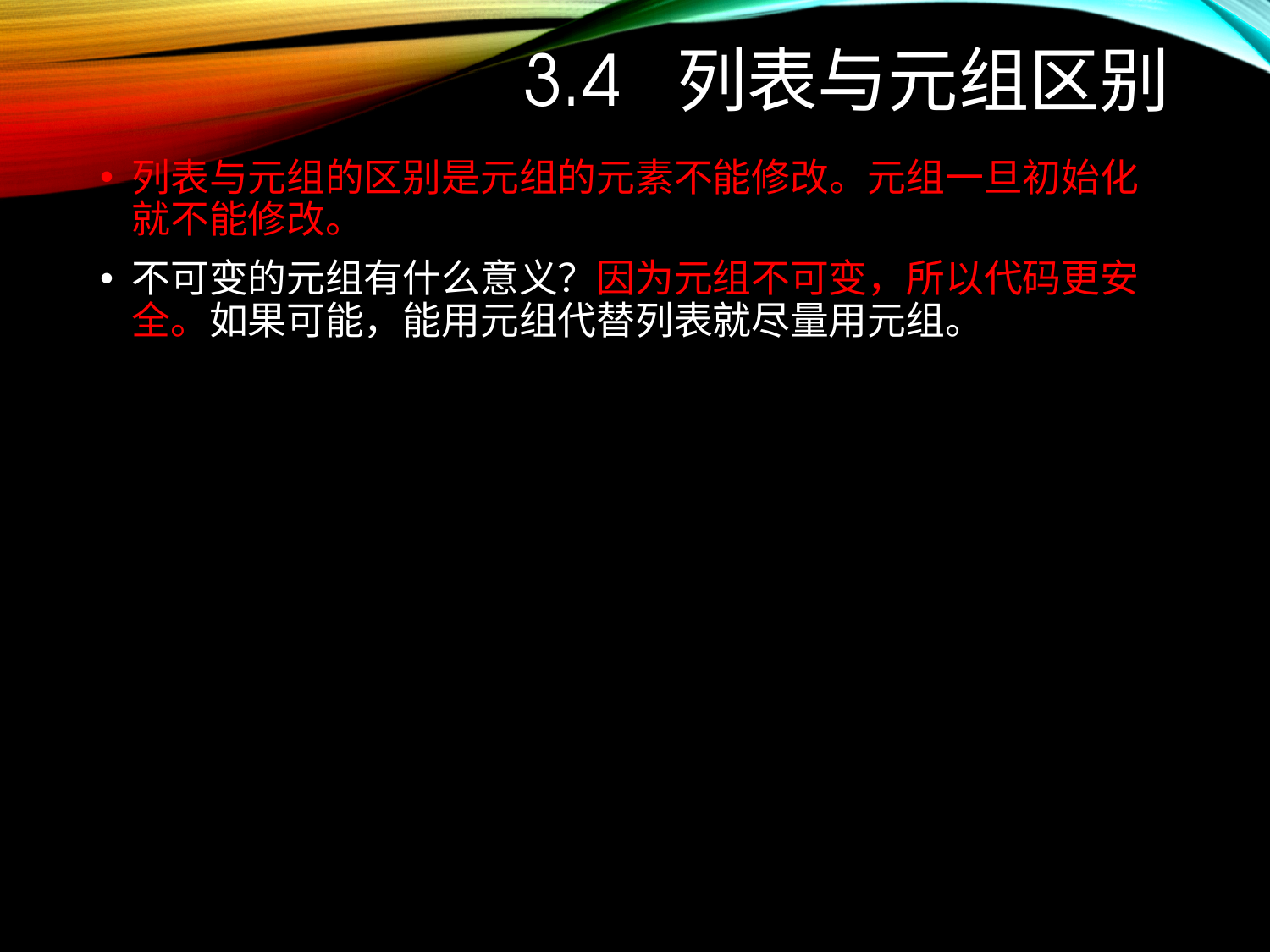

# 3.4  列表与元组区别
列表与元组的区别是元组的元素不能修改。元组一旦初始化就不能修改。
不可变的元组有什么意义？因为元组不可变，所以代码更安全。如果可能，能用元组代替列表就尽量用元组。